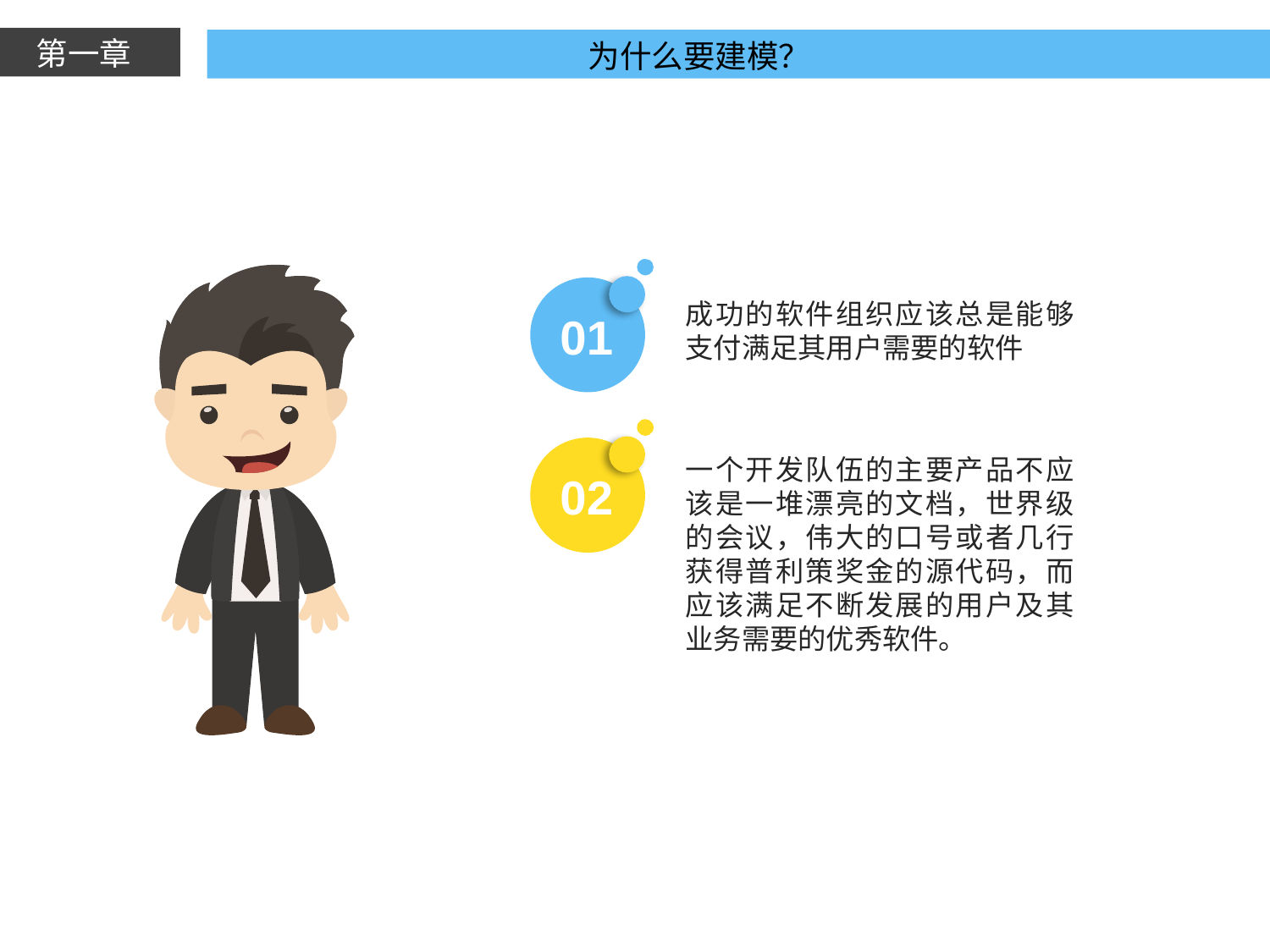

第一章

为什么要建模？

01
成功的软件组织应该总是能够支付满足其用户需要的软件

02
一个开发队伍的主要产品不应该是一堆漂亮的文档，世界级的会议，伟大的口号或者几行获得普利策奖金的源代码，而应该满足不断发展的用户及其业务需要的优秀软件。